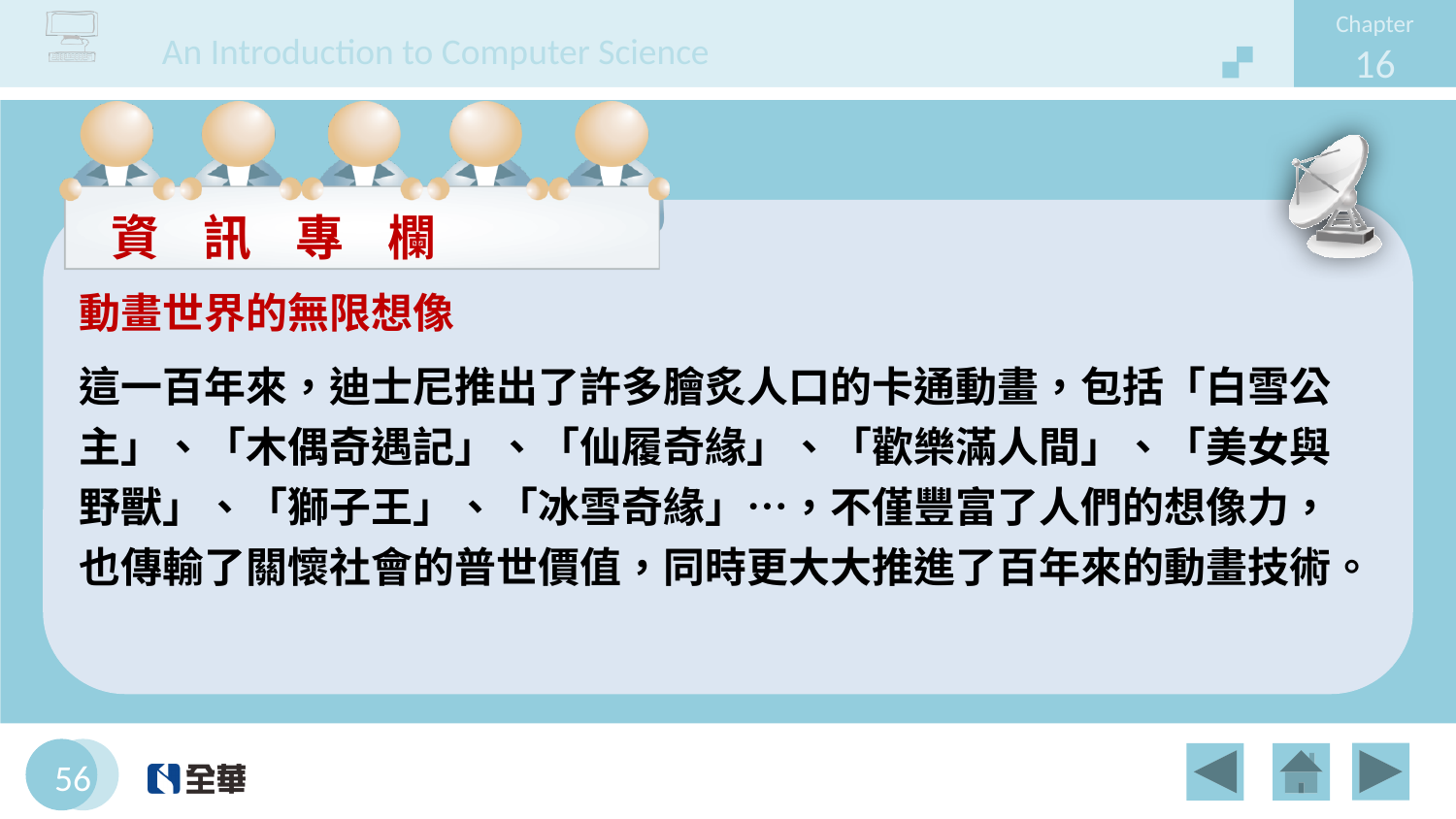

動畫世界的無限想像
這一百年來，迪士尼推出了許多膾炙人口的卡通動畫，包括「白雪公主」、「木偶奇遇記」、「仙履奇緣」、「歡樂滿人間」、「美女與野獸」、「獅子王」、「冰雪奇緣」⋯，不僅豐富了人們的想像力，也傳輸了關懷社會的普世價值，同時更大大推進了百年來的動畫技術。